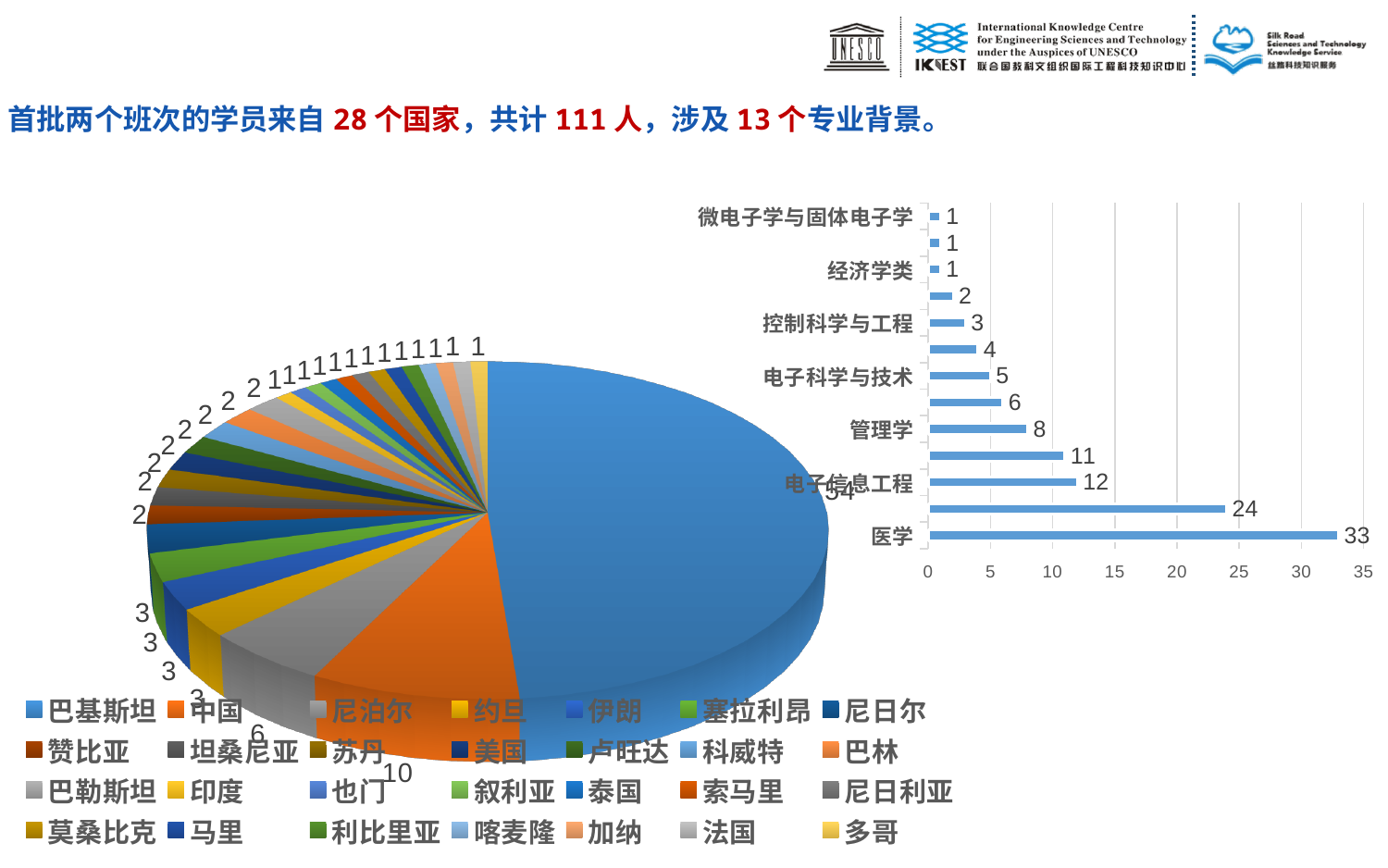

首批两个班次的学员来自28个国家，共计111人，涉及13个专业背景。

### Chart

| Category |  |
|---|---|
| 医学 | 33.0 |
| 电气工程 | 24.0 |
| 电子信息工程 | 12.0 |
| 能源与动力 | 11.0 |
| 管理学 | 8.0 |
| 计算机科学与技术 | 6.0 |
| 电子科学与技术 | 5.0 |
| 机械工程 | 4.0 |
| 控制科学与工程 | 3.0 |
| 航空宇航科学与技术 | 2.0 |
| 经济学类 | 1.0 |
| 人工智能 | 1.0 |
| 微电子学与固体电子学 | 1.0 |

[unsupported chart]